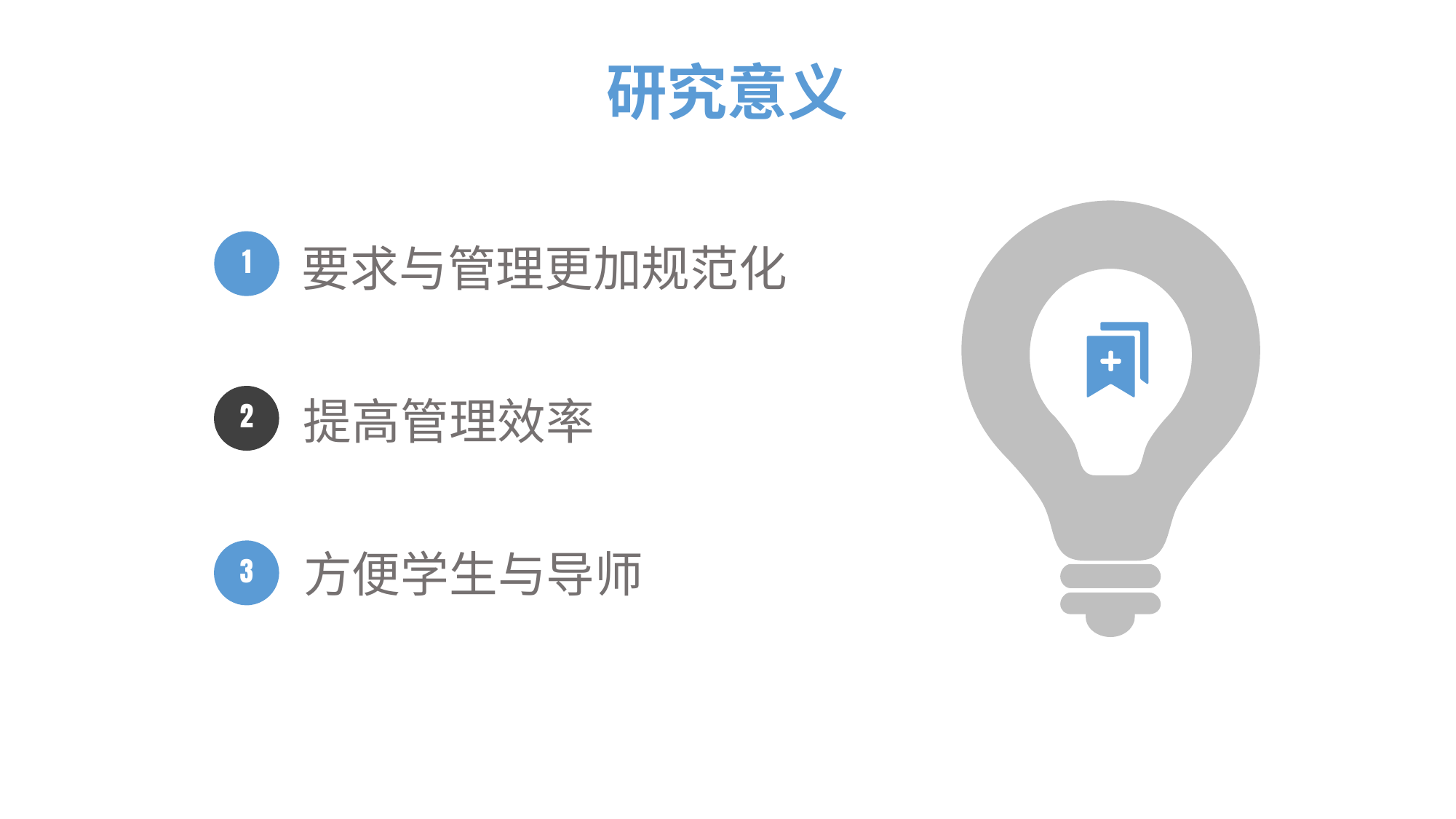

研究意义

1
要求与管理更加规范化
提高管理效率
2
方便学生与导师
3